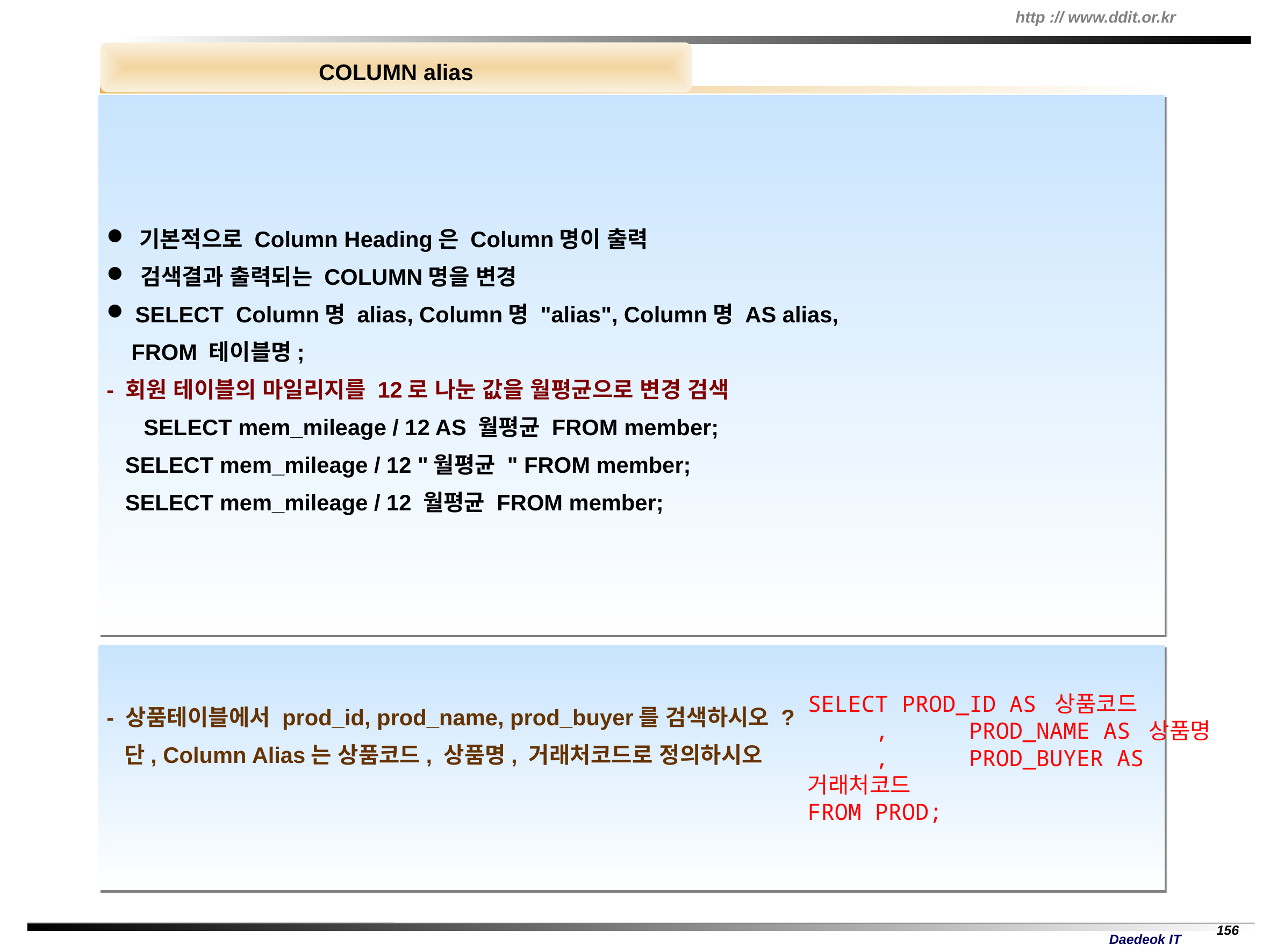

COLUMN alias

 기본적으로 Column Heading은 Column명이 출력
 검색결과 출력되는 COLUMN명을 변경
 SELECT  Column명 alias, Column명 "alias", Column명 AS alias,
    FROM 테이블명;
- 회원 테이블의 마일리지를 12로 나눈 값을 월평균으로 변경 검색
      SELECT mem_mileage / 12 AS 월평균 FROM member;
   SELECT mem_mileage / 12 "월평균 " FROM member;
   SELECT mem_mileage / 12 월평균 FROM member;
- 상품테이블에서 prod_id, prod_name, prod_buyer를 검색하시오 ?
  단, Column Alias는 상품코드, 상품명, 거래처코드로 정의하시오

SELECT PROD_ID AS 상품코드
     ,	PROD_NAME AS 상품명
     ,	PROD_BUYER AS 거래처코드
FROM PROD;